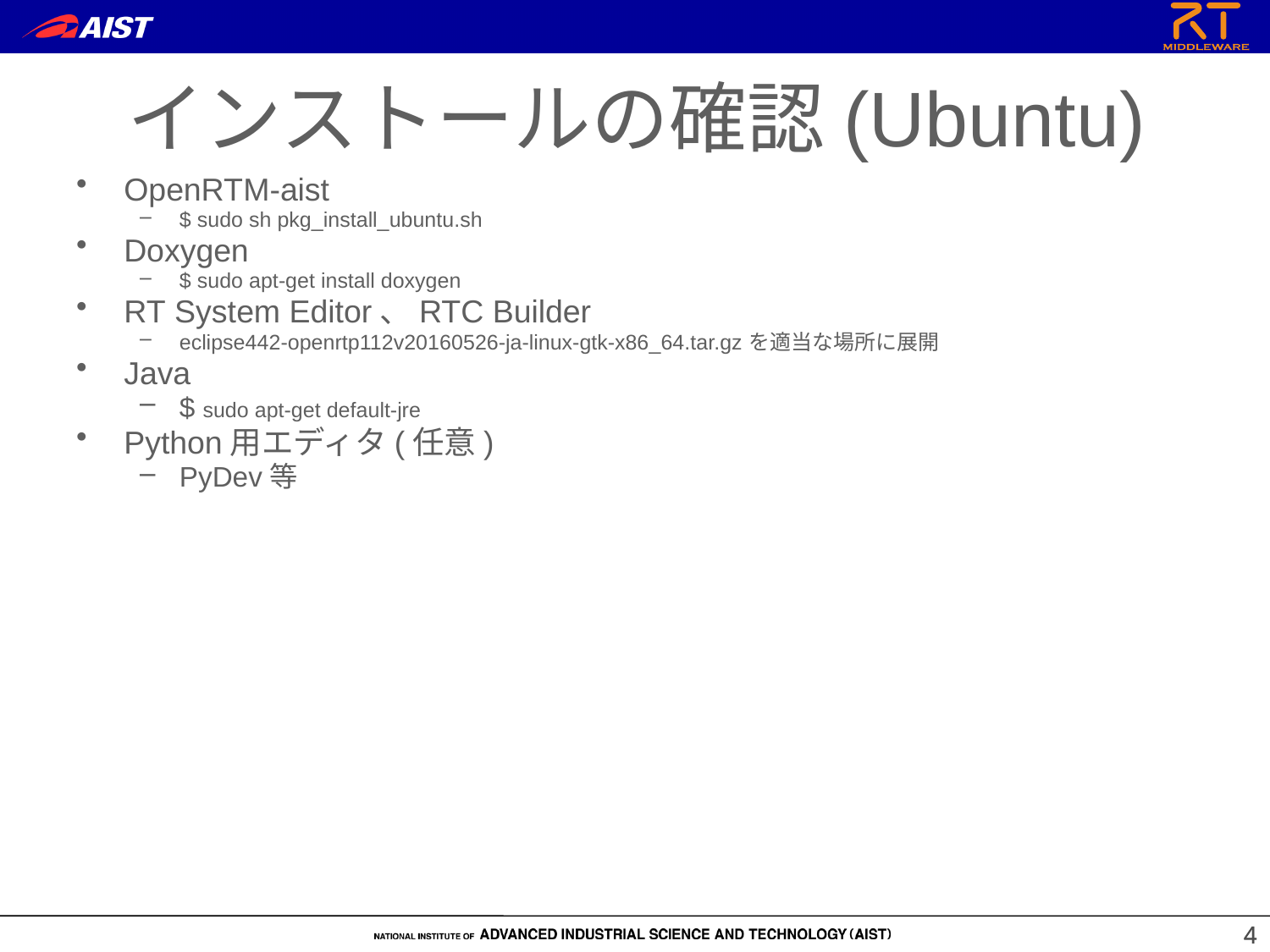

インストールの確認(Ubuntu)
OpenRTM-aist
$ sudo sh pkg_install_ubuntu.sh
Doxygen
$ sudo apt-get install doxygen
RT System Editor、RTC Builder
eclipse442-openrtp112v20160526-ja-linux-gtk-x86_64.tar.gzを適当な場所に展開
Java
$ sudo apt-get default-jre
Python用エディタ(任意)
PyDev等
4
4